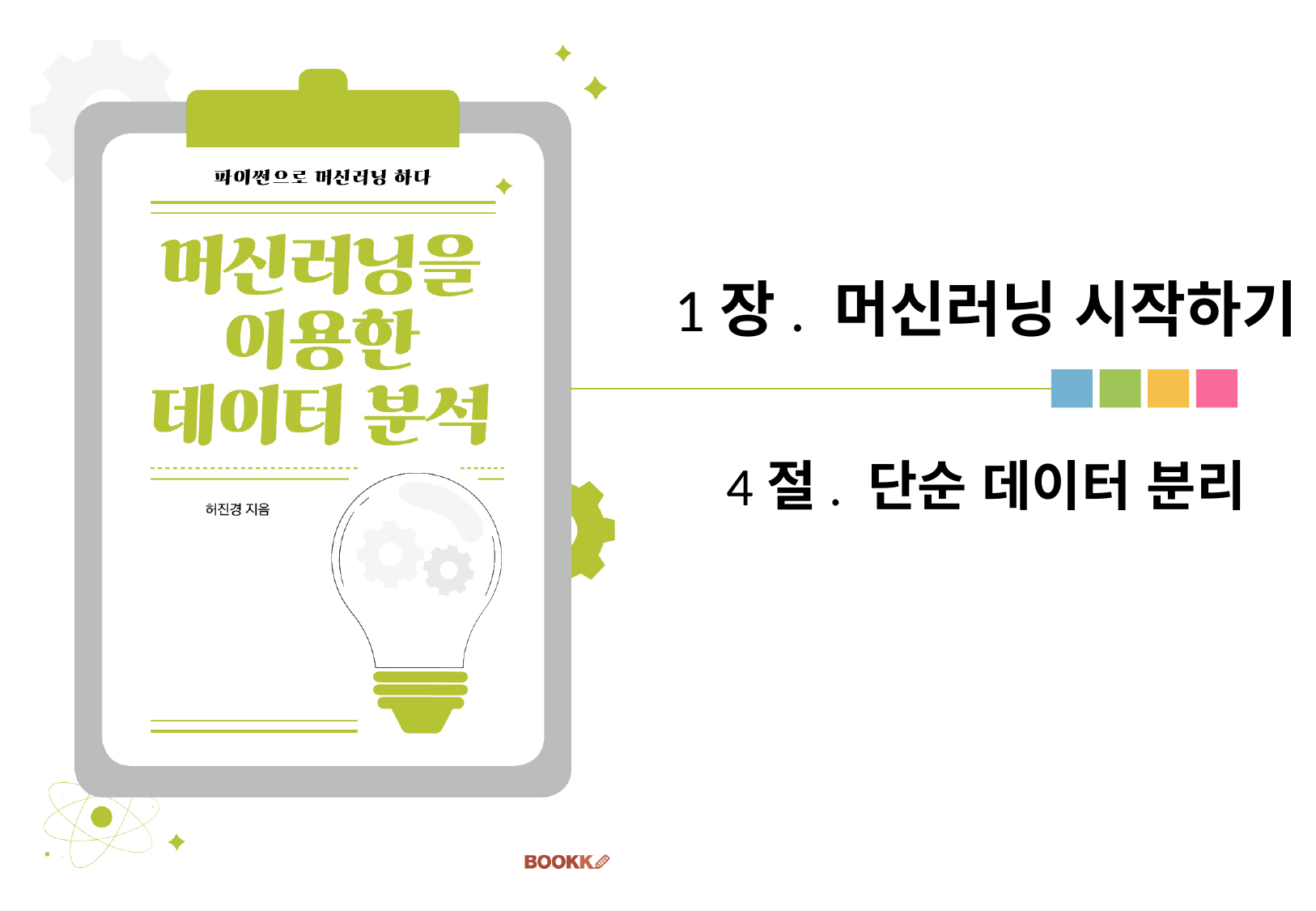

1장. 머신러닝 시작하기
# 4절. 단순 데이터 분리